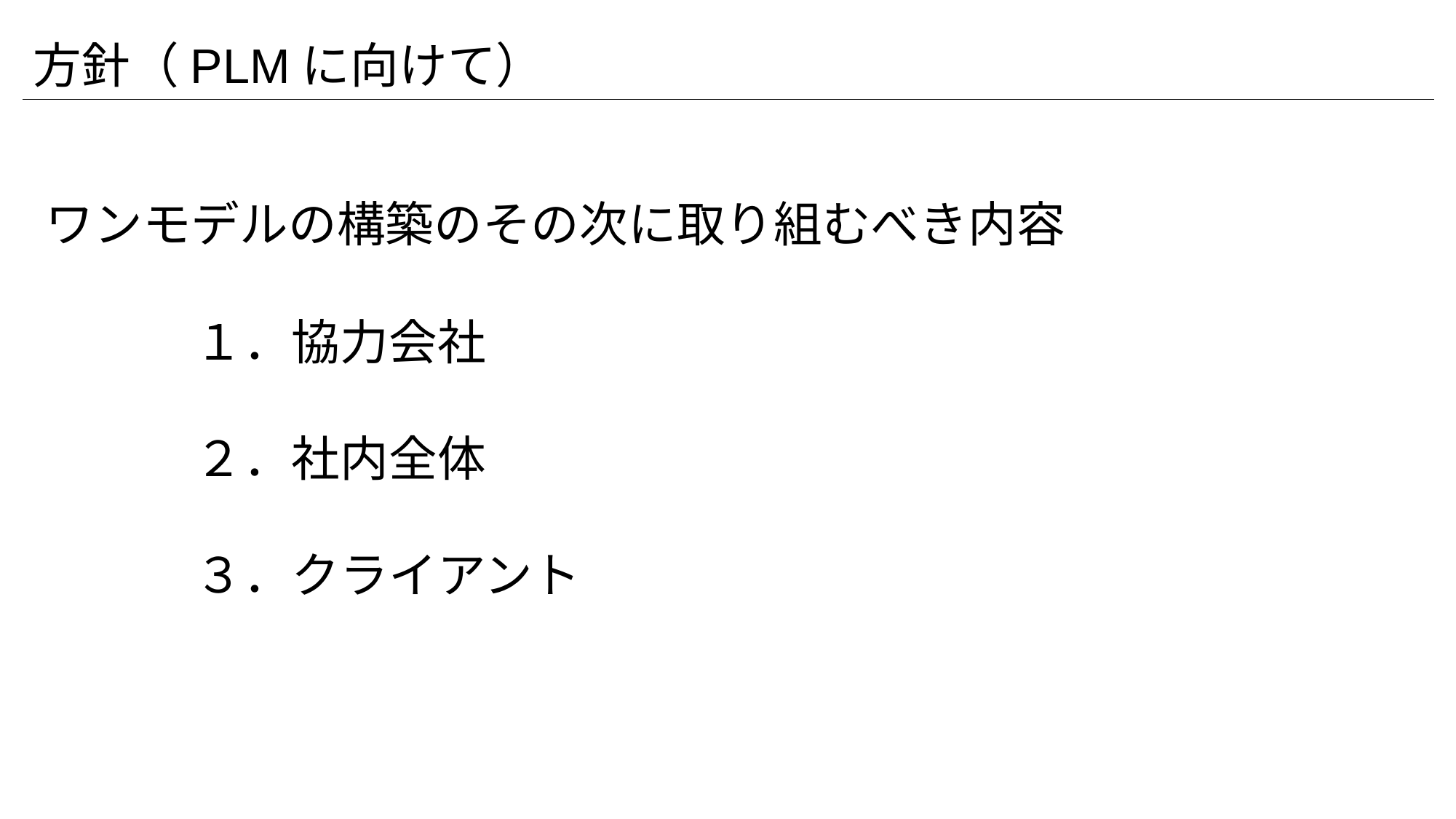

方針（PLMに向けて）
ワンモデルの構築のその次に取り組むべき内容
１．協力会社

２．社内全体

３．クライアント